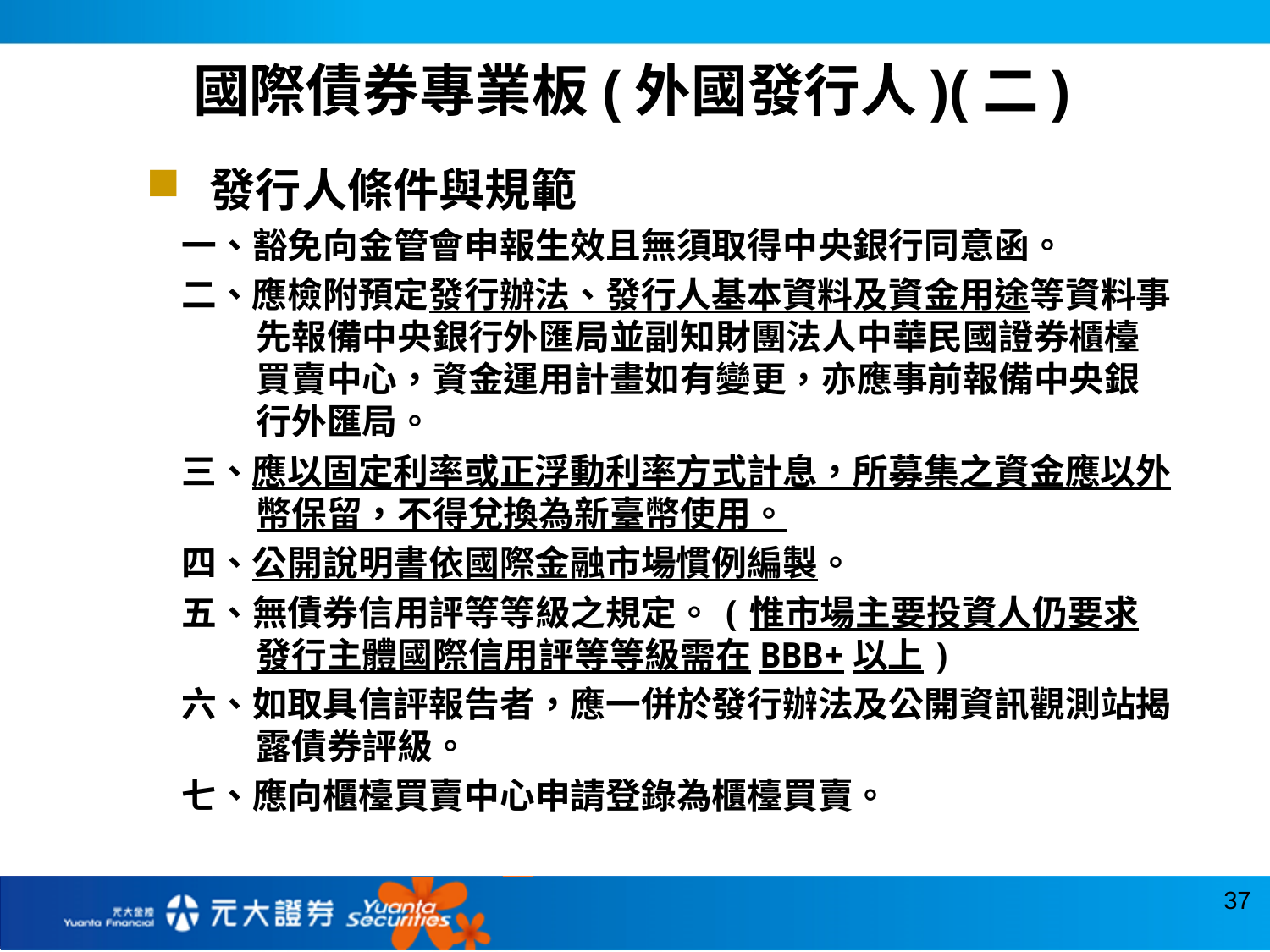

國際債券專業板(外國發行人)(二)
發行人條件與規範
一、豁免向金管會申報生效且無須取得中央銀行同意函。
二、應檢附預定發行辦法、發行人基本資料及資金用途等資料事先報備中央銀行外匯局並副知財團法人中華民國證券櫃檯買賣中心，資金運用計畫如有變更，亦應事前報備中央銀行外匯局。
三、應以固定利率或正浮動利率方式計息，所募集之資金應以外幣保留，不得兌換為新臺幣使用。
四、公開說明書依國際金融市場慣例編製。
五、無債券信用評等等級之規定。(惟市場主要投資人仍要求發行主體國際信用評等等級需在BBB+以上)
六、如取具信評報告者，應一併於發行辦法及公開資訊觀測站揭 露債券評級。
七、應向櫃檯買賣中心申請登錄為櫃檯買賣。